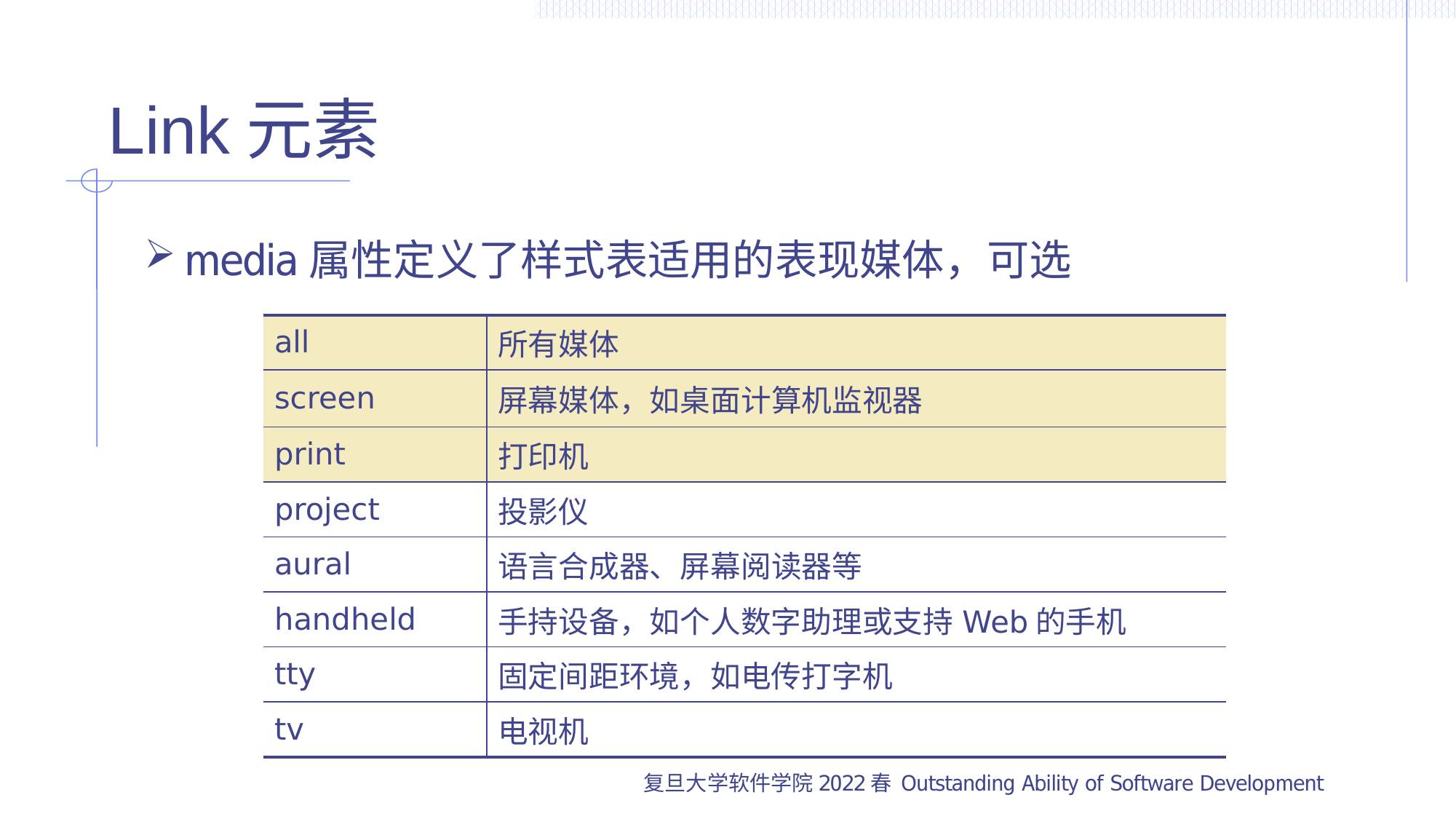

# Link元素
media属性定义了样式表适用的表现媒体，可选
| all | 所有媒体 |
| --- | --- |
| screen | 屏幕媒体，如桌面计算机监视器 |
| print | 打印机 |
| project | 投影仪 |
| aural | 语言合成器、屏幕阅读器等 |
| handheld | 手持设备，如个人数字助理或支持Web的手机 |
| tty | 固定间距环境，如电传打字机 |
| tv | 电视机 |